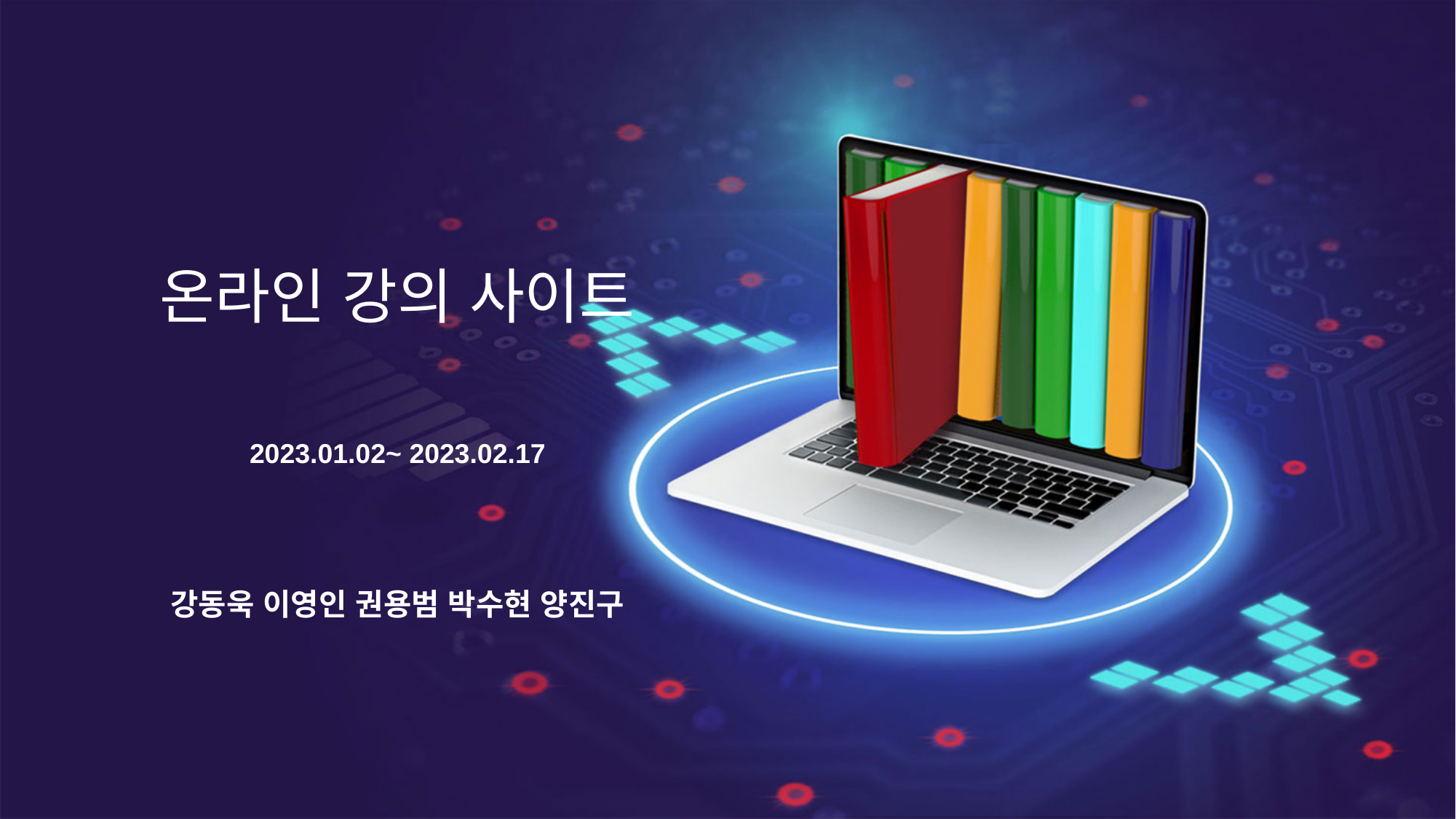

온라인 강의 사이트
2023.01.02~ 2023.02.17
강동욱 이영인 권용범 박수현 양진구